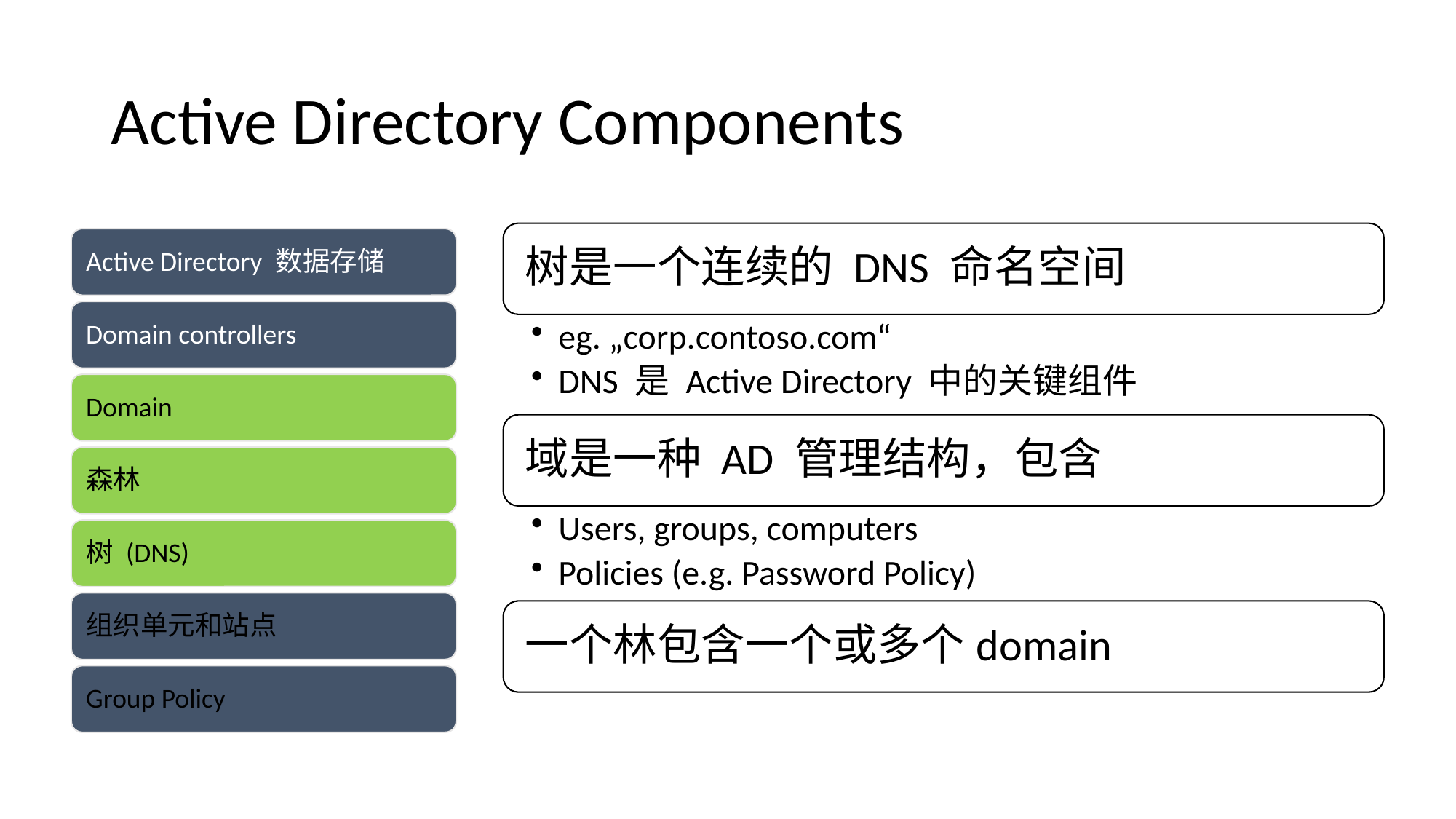

# Active Directory Components
Active Directory 数据存储
Domain controllers
Domain
森林
树 (DNS)
组织单元和站点
Group Policy
树是一个连续的 DNS 命名空间
eg. „corp.contoso.com“
DNS 是 Active Directory 中的关键组件
域是一种 AD 管理结构，包含
Users, groups, computers
Policies (e.g. Password Policy)
一个林包含一个或多个domain